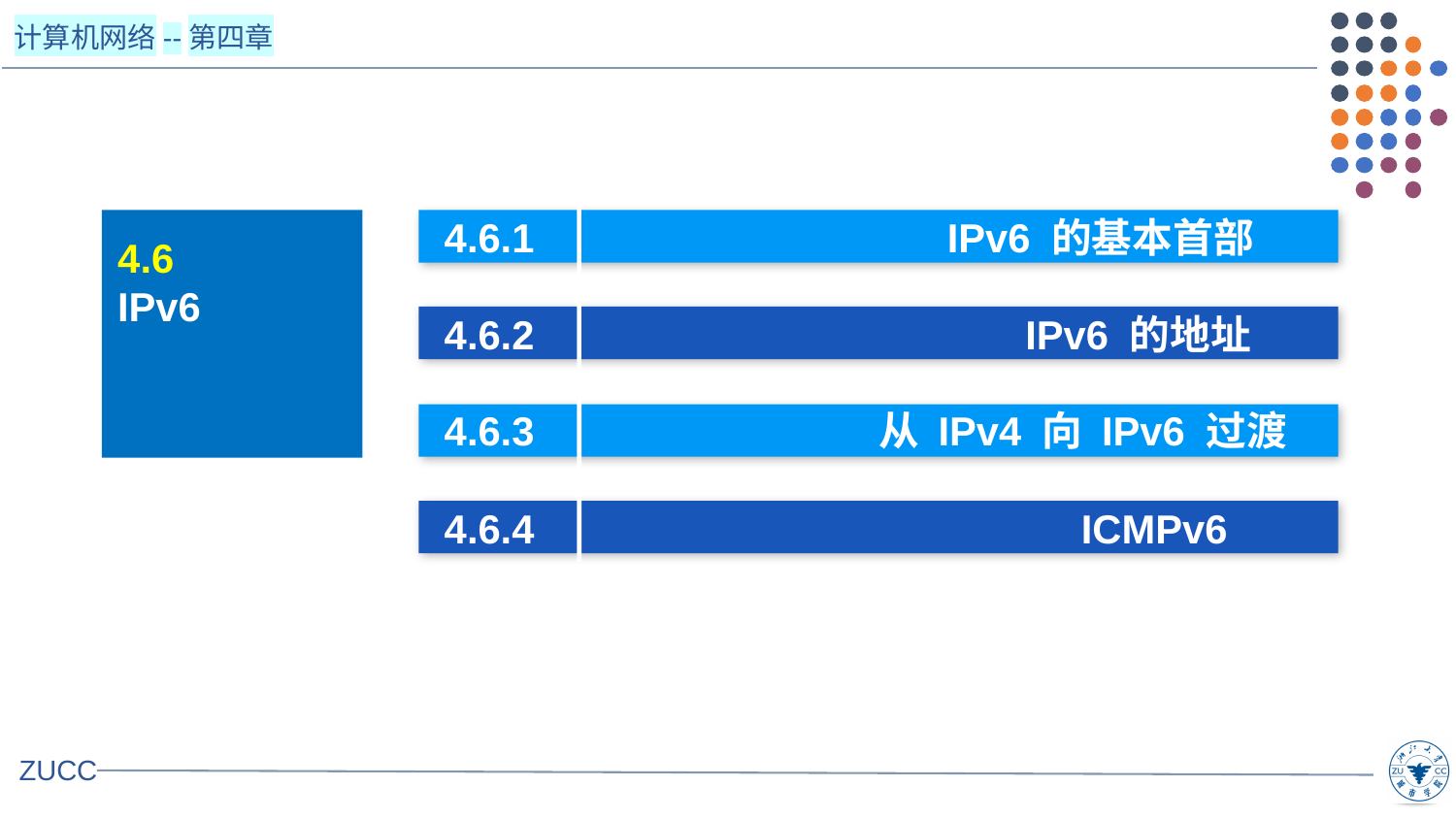

4.6.1                                     IPv6 的基本首部

4.6.2                                            IPv6 的地址

4.6.3                              从 IPv4 向 IPv6 过渡

4.6.4                                                 ICMPv6

4.6
IPv6